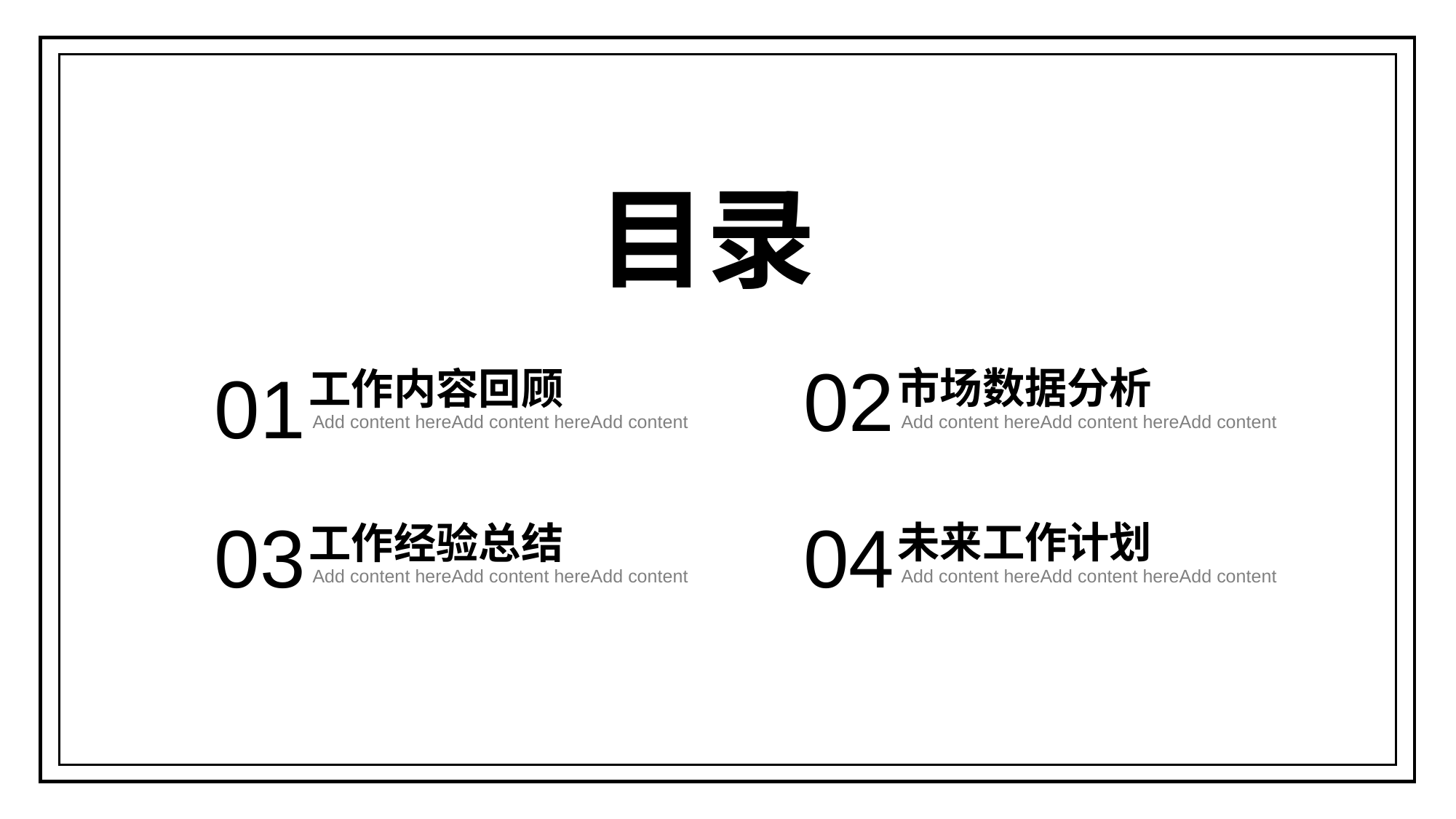

目录
02
01
市场数据分析
工作内容回顾
Add content hereAdd content hereAdd content
Add content hereAdd content hereAdd content
03
04
未来工作计划
工作经验总结
Add content hereAdd content hereAdd content
Add content hereAdd content hereAdd content